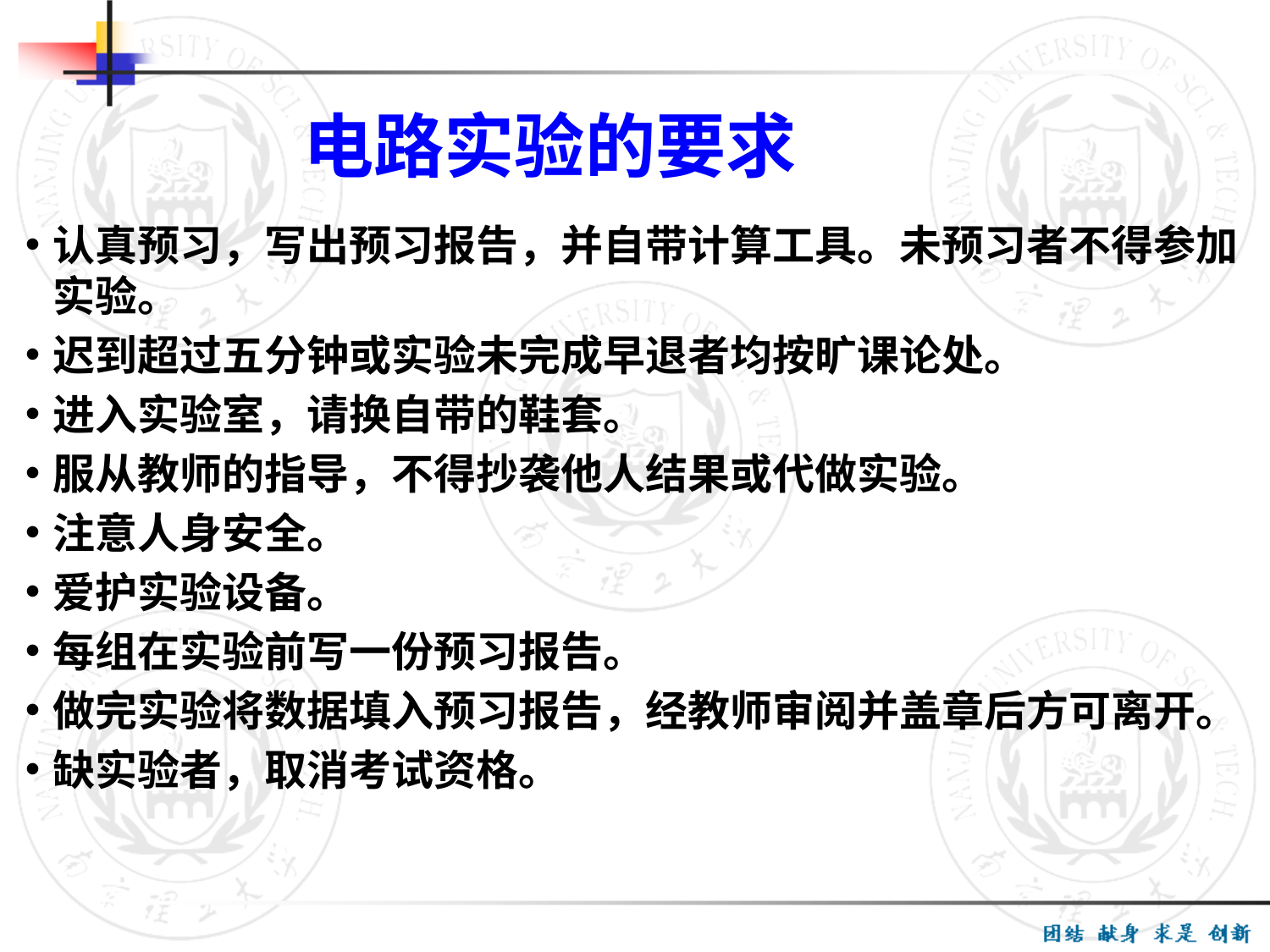

电路实验的要求
认真预习，写出预习报告，并自带计算工具。未预习者不得参加实验。
迟到超过五分钟或实验未完成早退者均按旷课论处。
进入实验室，请换自带的鞋套。
服从教师的指导，不得抄袭他人结果或代做实验。
注意人身安全。
爱护实验设备。
每组在实验前写一份预习报告。
做完实验将数据填入预习报告，经教师审阅并盖章后方可离开。
缺实验者，取消考试资格。